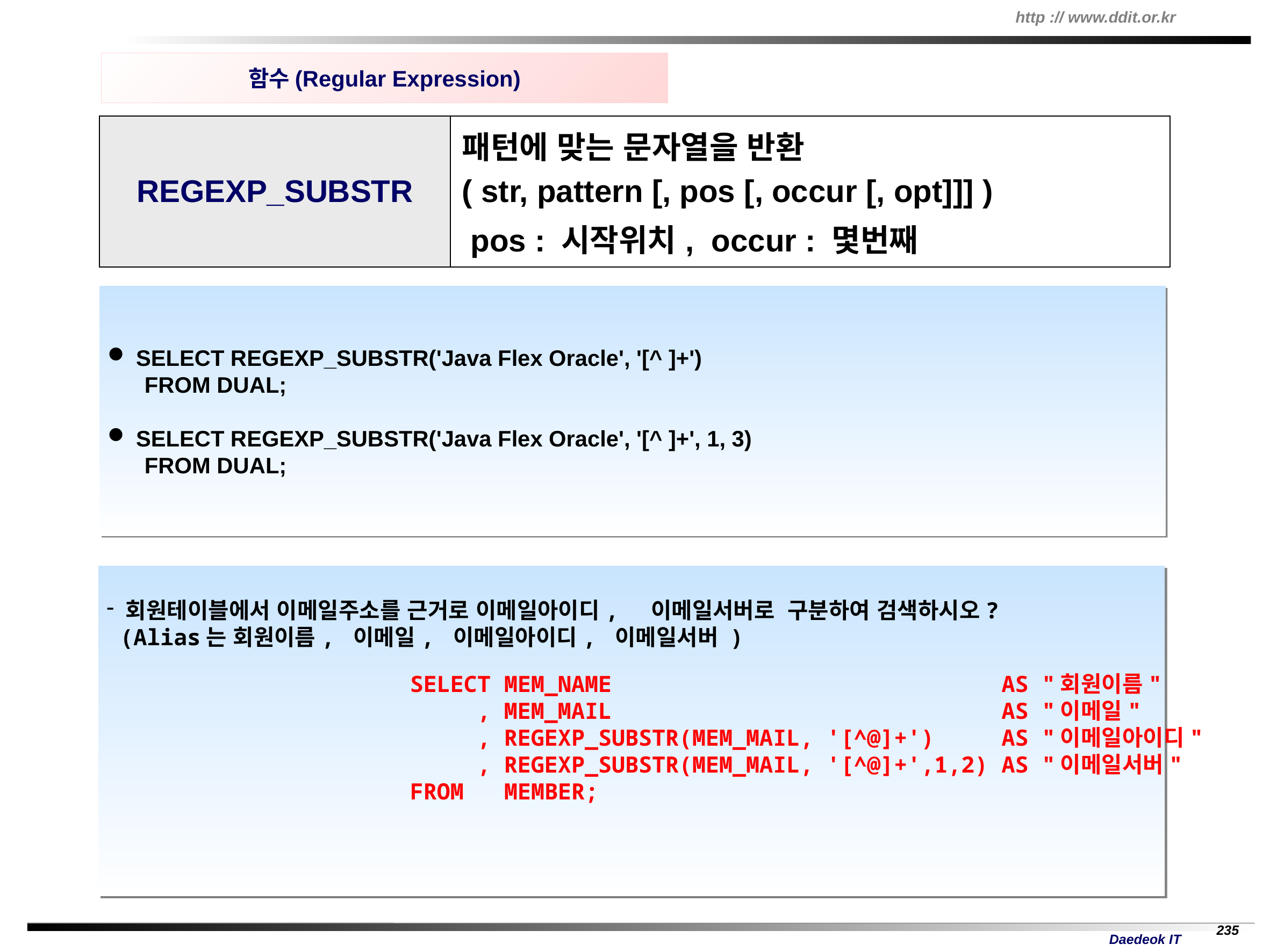

함수(Regular Expression)
| REGEXP\_SUBSTR | 패턴에 맞는 문자열을 반환 ( str, pattern [, pos [, occur [, opt]]] ) pos : 시작위치, occur : 몇번째 |
| --- | --- |
 SELECT REGEXP_SUBSTR('Java Flex Oracle', '[^ ]+')
      FROM DUAL;

 SELECT REGEXP_SUBSTR('Java Flex Oracle', '[^ ]+', 1, 3)
      FROM DUAL;
회원테이블에서 이메일주소를 근거로 이메일아이디,  이메일서버로  구분하여 검색하시오?
 (Alias는 회원이름, 이메일, 이메일아이디, 이메일서버 )

SELECT MEM_NAME                             AS "회원이름"
     , MEM_MAIL                             AS "이메일"
     , REGEXP_SUBSTR(MEM_MAIL, '[^@]+')     AS "이메일아이디"
     , REGEXP_SUBSTR(MEM_MAIL, '[^@]+',1,2) AS "이메일서버"
FROM   MEMBER;